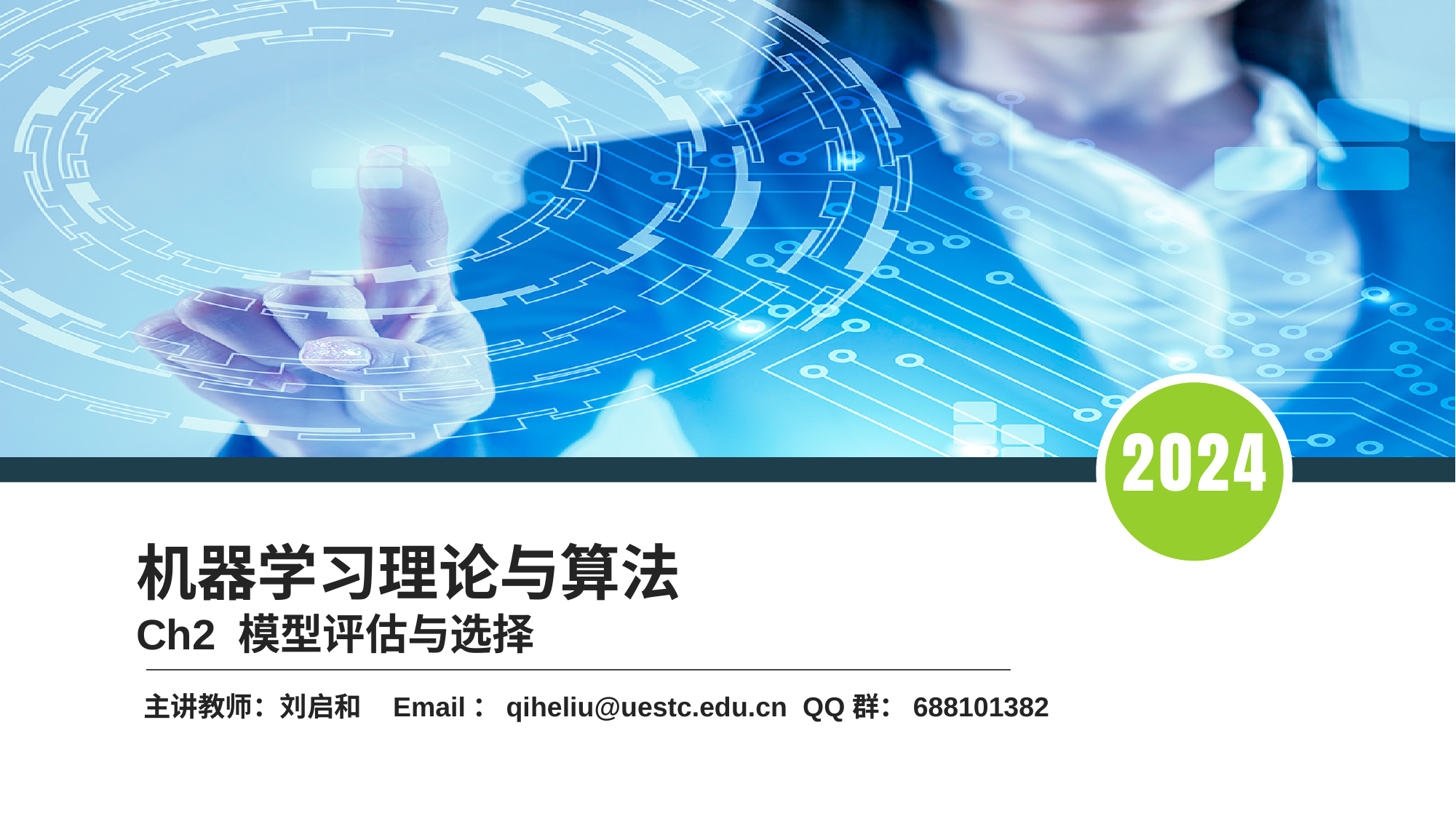

2024

机器学习理论与算法
Ch2 模型评估与选择
主讲教师：刘启和    Email：qiheliu@uestc.edu.cn  QQ群：688101382